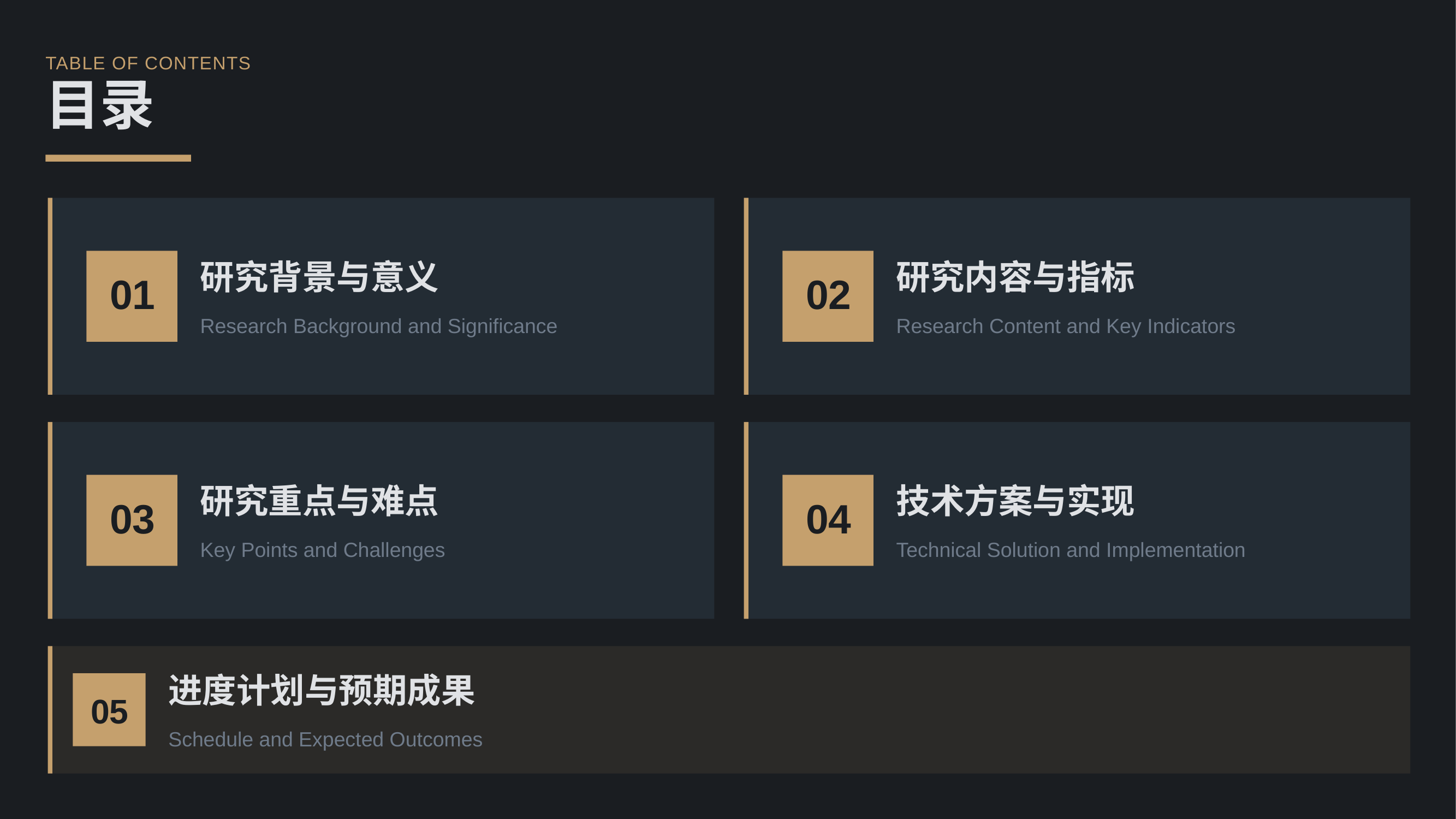

TABLE OF CONTENTS
目录

研究背景与意义
研究内容与指标
01
02
Research Background and Significance
Research Content and Key Indicators

研究重点与难点
技术方案与实现
03
04
Key Points and Challenges
Technical Solution and Implementation

进度计划与预期成果

05
Schedule and Expected Outcomes